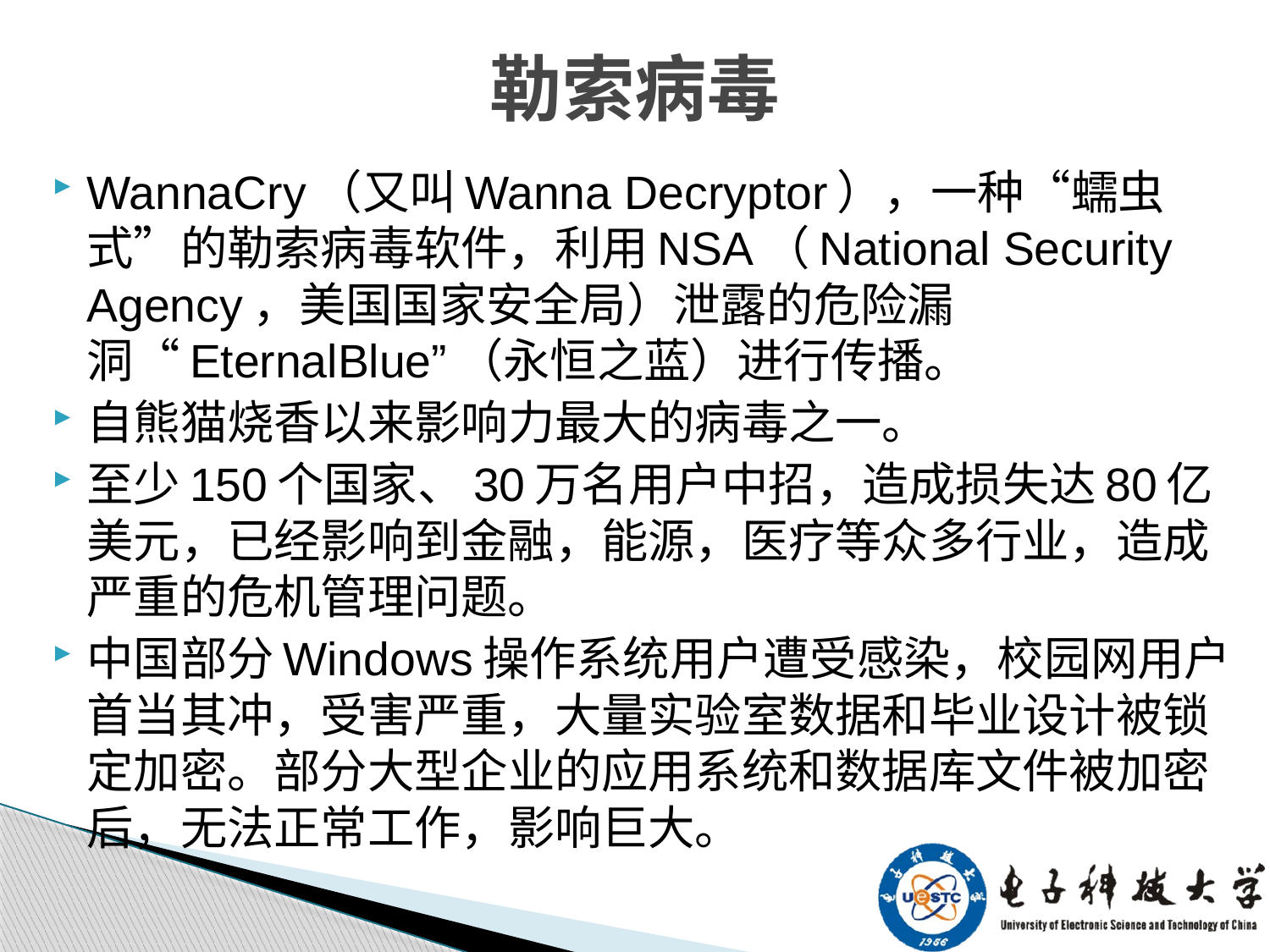

# 勒索病毒
WannaCry（又叫Wanna Decryptor），一种“蠕虫式”的勒索病毒软件，利用NSA（National Security Agency，美国国家安全局）泄露的危险漏洞“EternalBlue”（永恒之蓝）进行传播。
自熊猫烧香以来影响力最大的病毒之一。
至少150个国家、30万名用户中招，造成损失达80亿美元，已经影响到金融，能源，医疗等众多行业，造成严重的危机管理问题。
中国部分Windows操作系统用户遭受感染，校园网用户首当其冲，受害严重，大量实验室数据和毕业设计被锁定加密。部分大型企业的应用系统和数据库文件被加密后，无法正常工作，影响巨大。